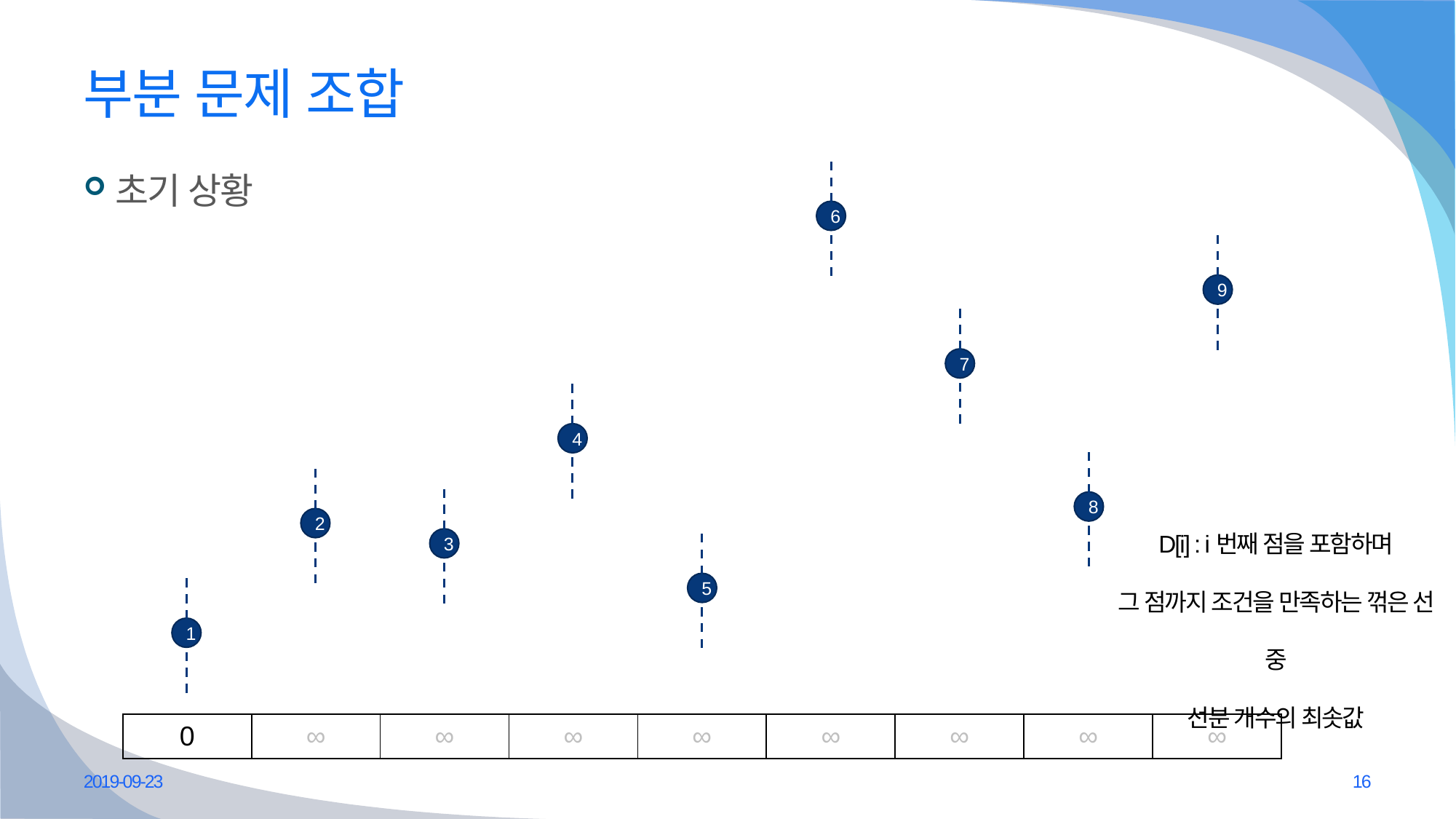

# 부분 문제 조합
6
초기 상황
9
7
4
8
2
3
D[i] : i번째 점을 포함하며
그 점까지 조건을 만족하는 꺾은 선 중
선분 개수의 최솟값
5
1
| 0 | ∞ | ∞ | ∞ | ∞ | ∞ | ∞ | ∞ | ∞ |
| --- | --- | --- | --- | --- | --- | --- | --- | --- |
2019-09-23
16